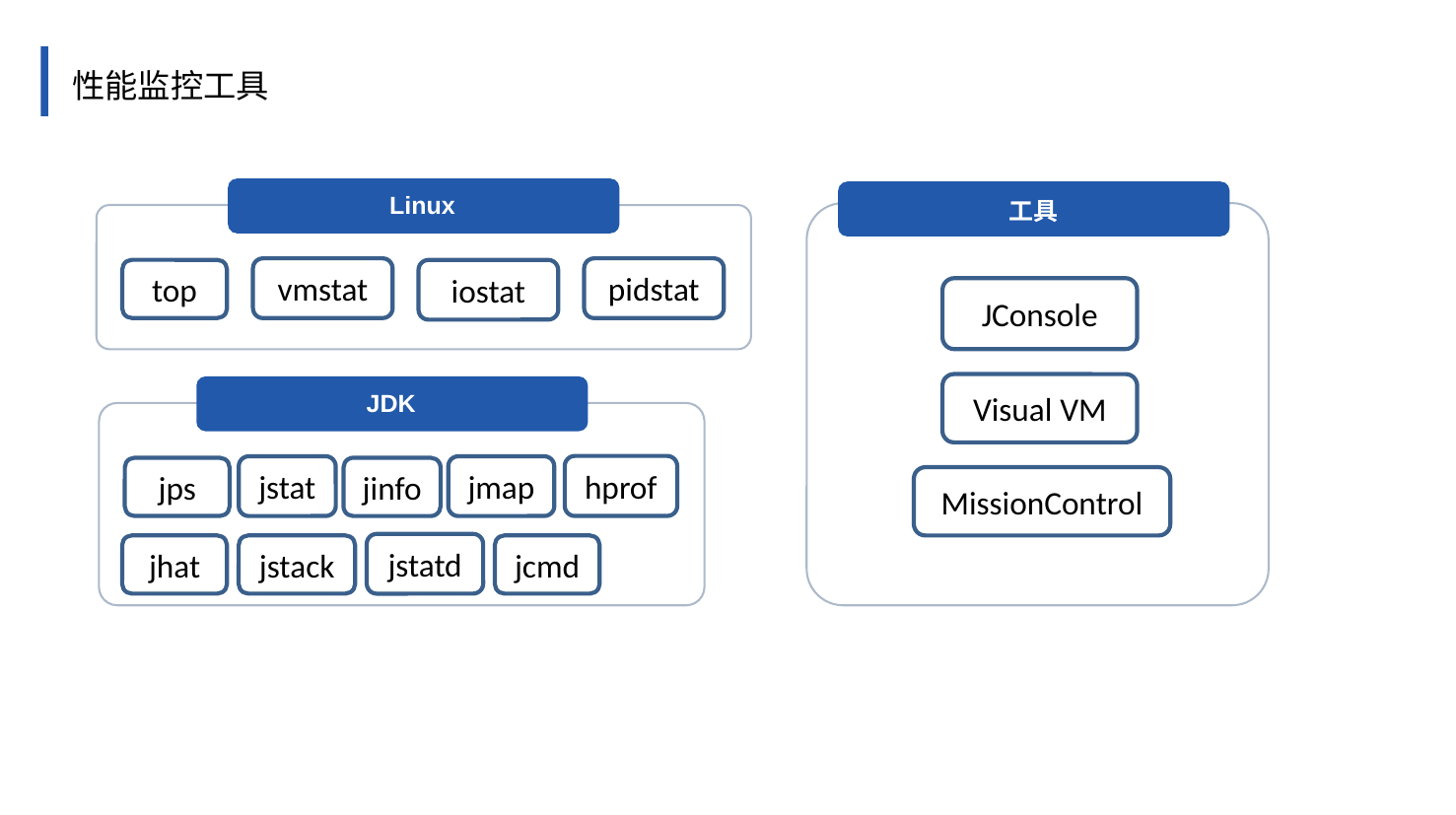

性能监控工具

Linux

工具

vmstat
pidstat
iostat
top
JConsole
Visual VM

JDK

hprof
jstat
jmap
jinfo
jps
MissionControl
jstatd
jhat
jstack
jcmd